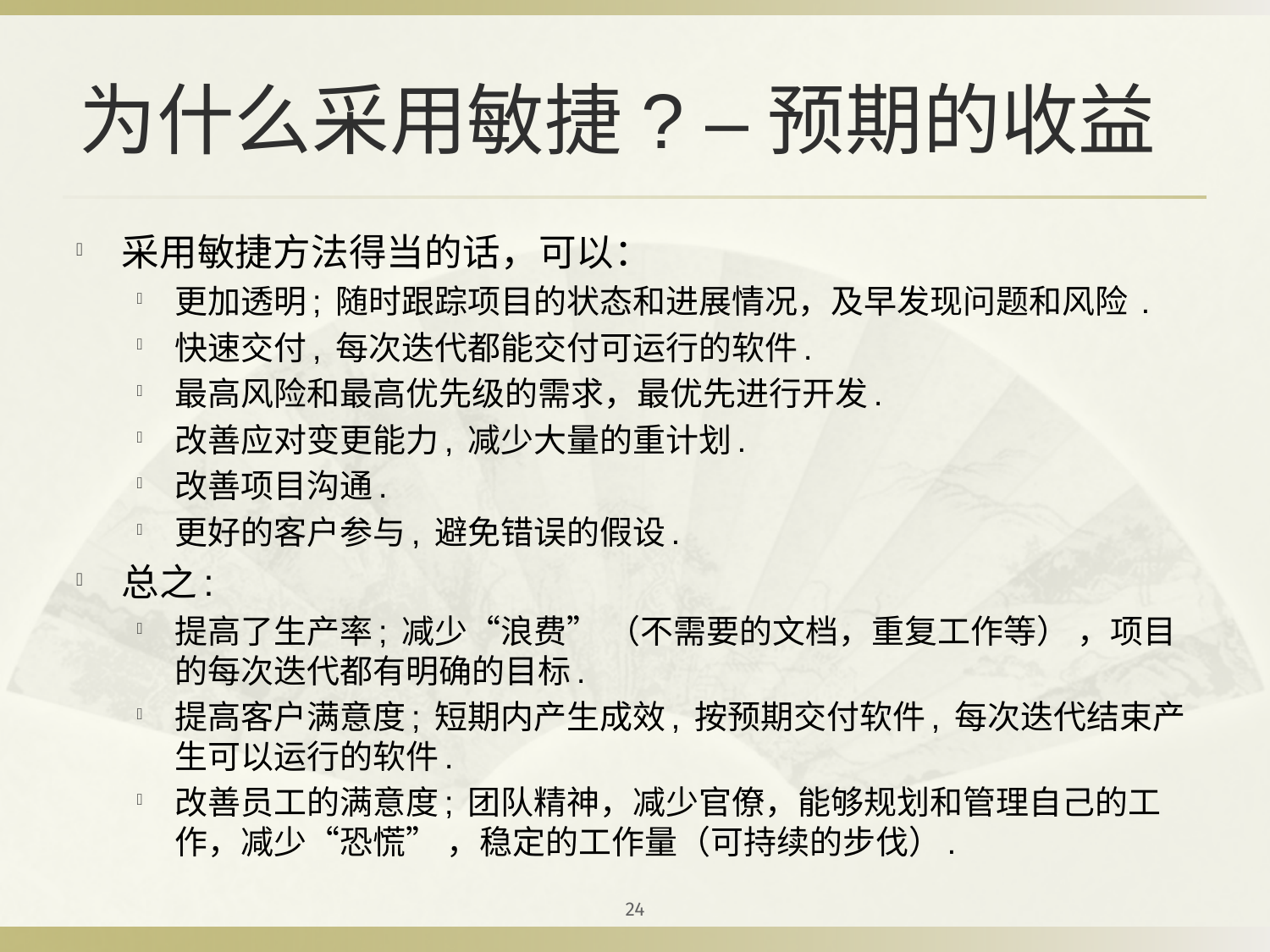

# 为什么采用敏捷? –预期的收益
采用敏捷方法得当的话，可以：
更加透明; 随时跟踪项目的状态和进展情况，及早发现问题和风险 .
快速交付, 每次迭代都能交付可运行的软件.
最高风险和最高优先级的需求，最优先进行开发.
改善应对变更能力, 减少大量的重计划.
改善项目沟通.
更好的客户参与, 避免错误的假设.
总之:
提高了生产率; 减少“浪费” （不需要的文档，重复工作等） ，项目的每次迭代都有明确的目标.
提高客户满意度; 短期内产生成效, 按预期交付软件, 每次迭代结束产生可以运行的软件.
改善员工的满意度; 团队精神，减少官僚，能够规划和管理自己的工作，减少“恐慌” ，稳定的工作量（可持续的步伐）.
24